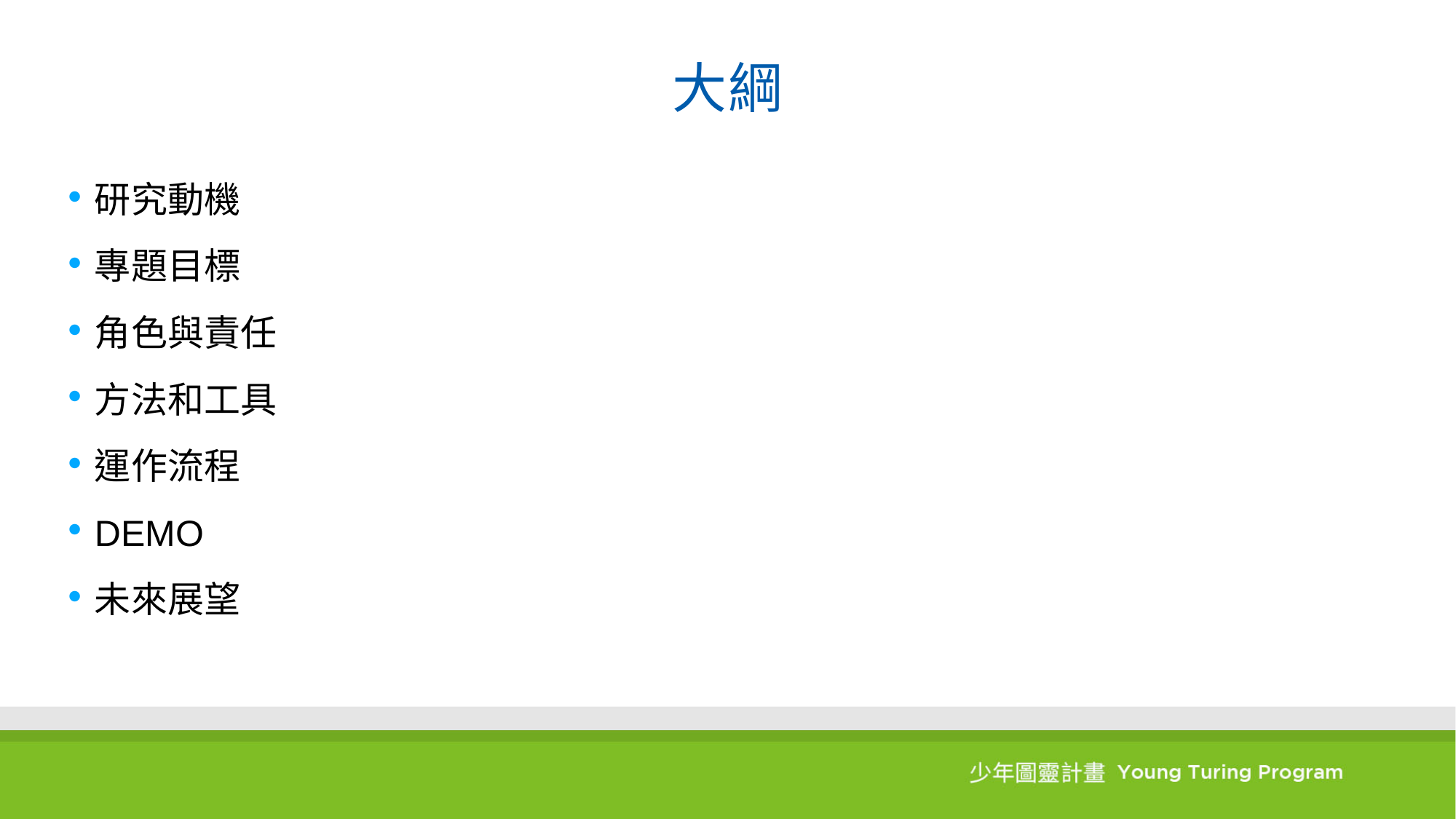

# 大綱
研究動機
專題目標
角色與責任
方法和工具
運作流程
DEMO
未來展望